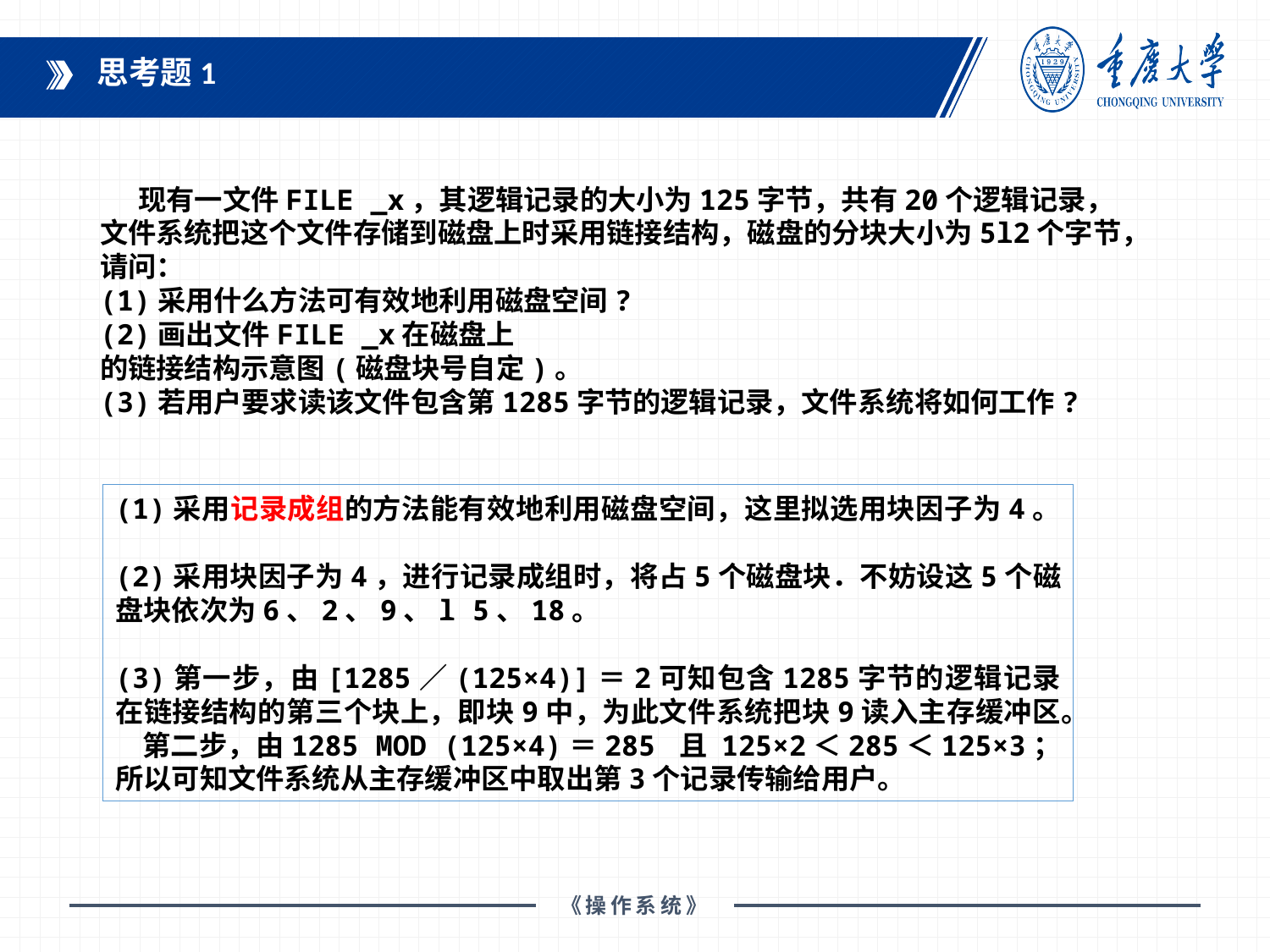

思考题1
     现有一文件FILE _x，其逻辑记录的大小为125字节，共有20个逻辑记录，
文件系统把这个文件存储到磁盘上时采用链接结构，磁盘的分块大小为5l2个字节，
请问：
(1)采用什么方法可有效地利用磁盘空间?
(2)画出文件FILE _x在磁盘上
的链接结构示意图(磁盘块号自定)。
(3)若用户要求读该文件包含第1285字节的逻辑记录，文件系统将如何工作?
(1)采用记录成组的方法能有效地利用磁盘空间，这里拟选用块因子为4。
(2)采用块因子为4，进行记录成组时，将占5个磁盘块．不妨设这5个磁盘块依次为6、2、9、l 5、18。
(3)第一步，由[1285／(125×4)]＝2可知包含1285字节的逻辑记录在链接结构的第三个块上，即块9中，为此文件系统把块9读入主存缓冲区。
   第二步，由1285 MOD (125×4)＝285 且 125×2＜285＜125×3；所以可知文件系统从主存缓冲区中取出第3个记录传输给用户。